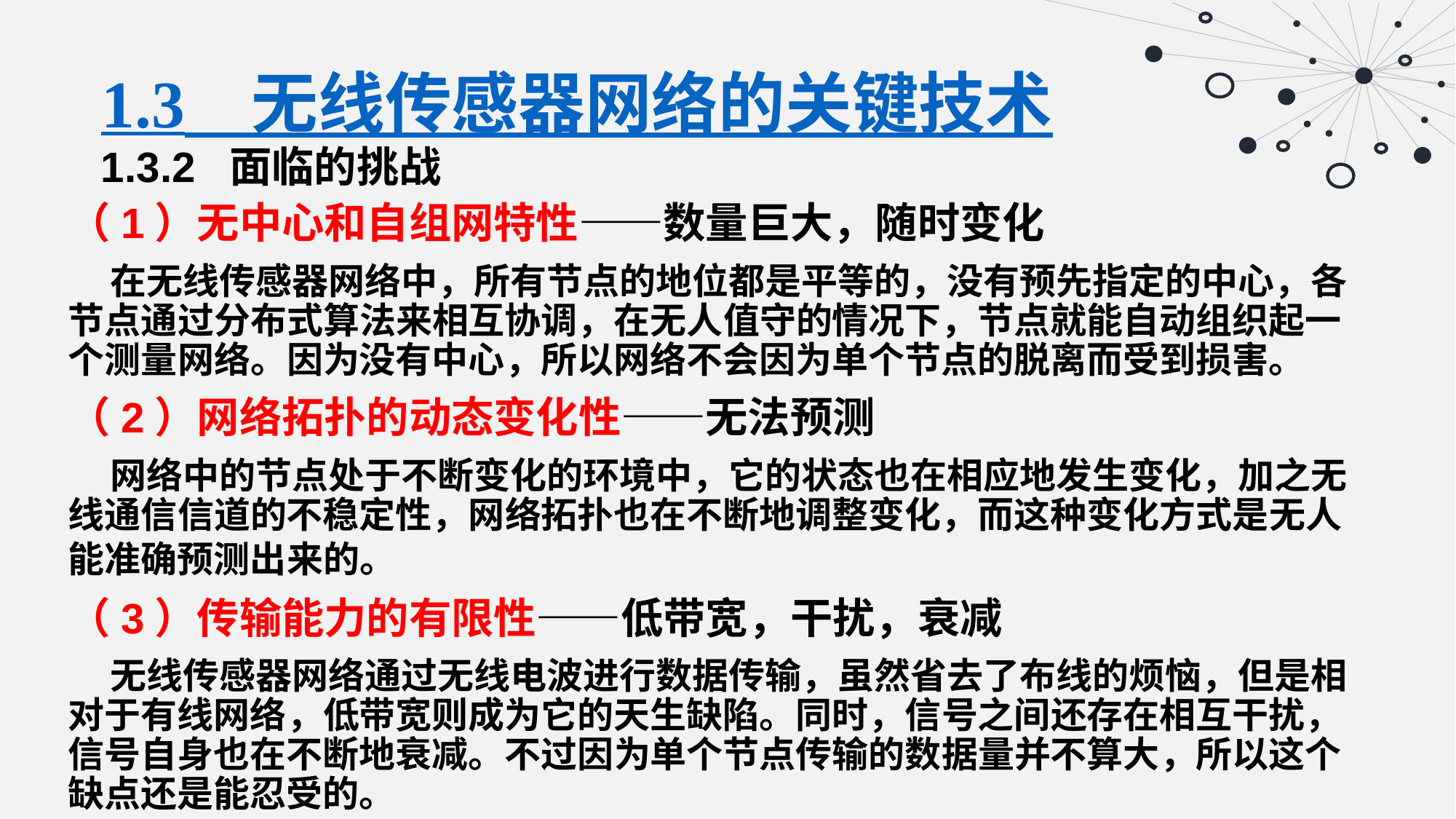

# 1.3　无线传感器网络的关键技术
1.3.2  面临的挑战
（1）无中心和自组网特性——数量巨大，随时变化
    在无线传感器网络中，所有节点的地位都是平等的，没有预先指定的中心，各节点通过分布式算法来相互协调，在无人值守的情况下，节点就能自动组织起一个测量网络。因为没有中心，所以网络不会因为单个节点的脱离而受到损害。
（2）网络拓扑的动态变化性——无法预测
    网络中的节点处于不断变化的环境中，它的状态也在相应地发生变化，加之无线通信信道的不稳定性，网络拓扑也在不断地调整变化，而这种变化方式是无人能准确预测出来的。
（3）传输能力的有限性——低带宽，干扰，衰减
    无线传感器网络通过无线电波进行数据传输，虽然省去了布线的烦恼，但是相对于有线网络，低带宽则成为它的天生缺陷。同时，信号之间还存在相互干扰，信号自身也在不断地衰减。不过因为单个节点传输的数据量并不算大，所以这个缺点还是能忍受的。